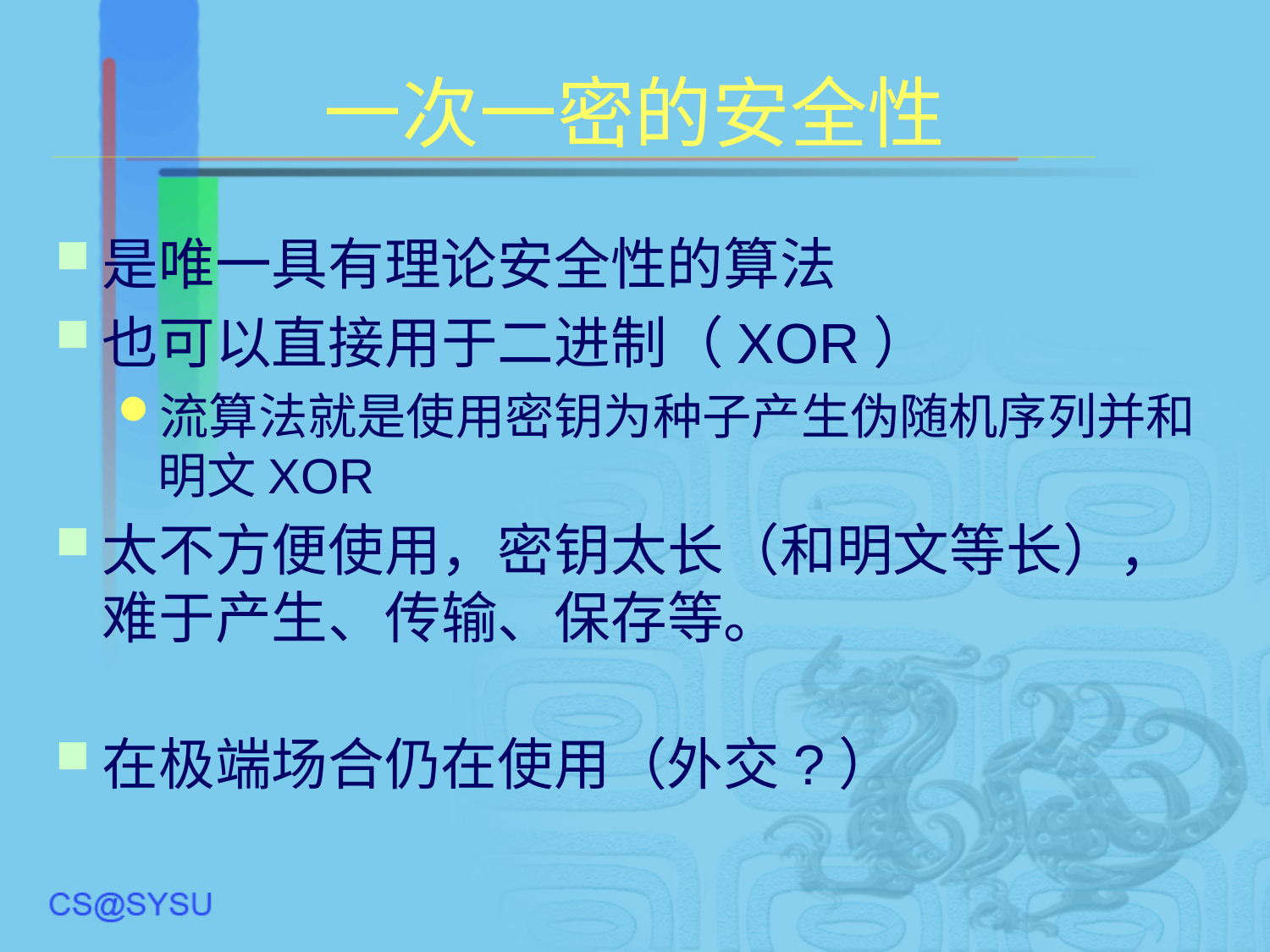

# 一次一密的安全性
是唯一具有理论安全性的算法
也可以直接用于二进制（XOR）
流算法就是使用密钥为种子产生伪随机序列并和明文XOR
太不方便使用，密钥太长（和明文等长），难于产生、传输、保存等。

在极端场合仍在使用（外交?）